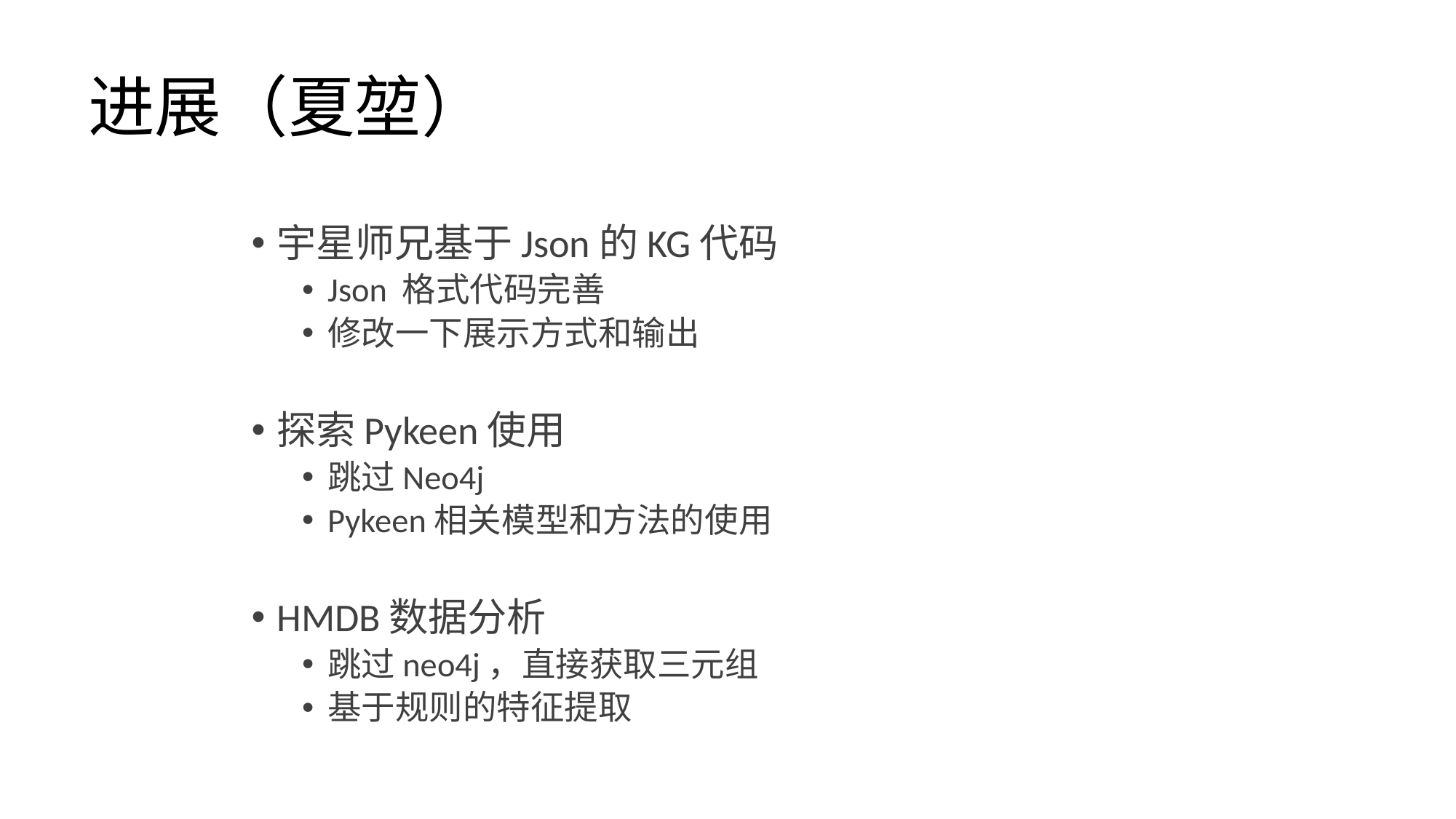

# 进展（夏堃）
宇星师兄基于Json的KG代码
Json 格式代码完善
修改一下展示方式和输出

探索Pykeen使用
跳过Neo4j
Pykeen相关模型和方法的使用

HMDB数据分析
跳过neo4j，直接获取三元组
基于规则的特征提取